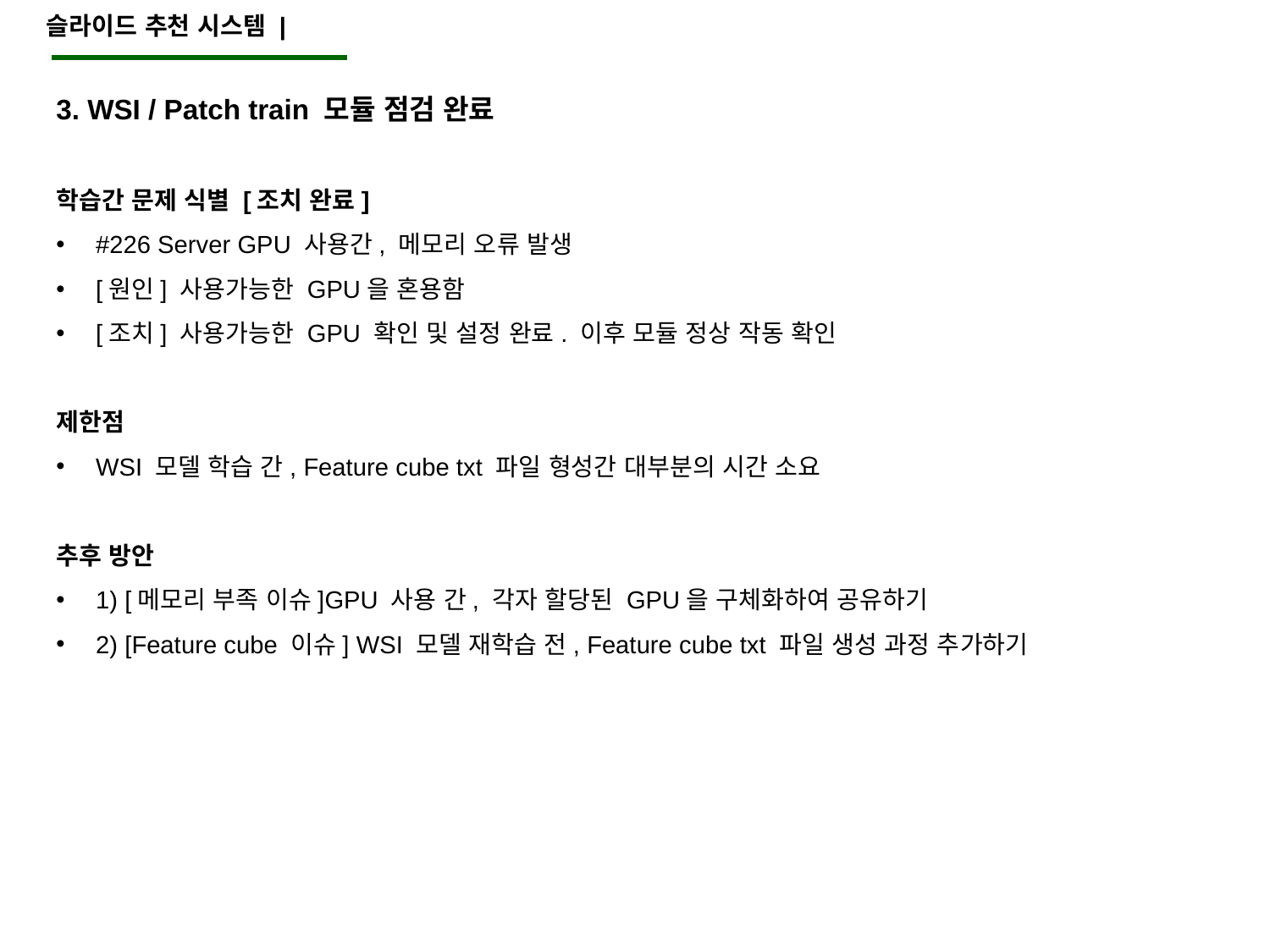

슬라이드 추천 시스템 |
3. WSI / Patch train 모듈 점검 완료

학습간 문제 식별 [조치 완료]
#226 Server GPU 사용간, 메모리 오류 발생
[원인] 사용가능한 GPU을 혼용함
[조치] 사용가능한 GPU 확인 및 설정 완료. 이후 모듈 정상 작동 확인

제한점
WSI 모델 학습 간, Feature cube txt 파일 형성간 대부분의 시간 소요

추후 방안
1) [메모리 부족 이슈]GPU 사용 간, 각자 할당된 GPU을 구체화하여 공유하기
2) [Feature cube 이슈] WSI 모델 재학습 전, Feature cube txt 파일 생성 과정 추가하기